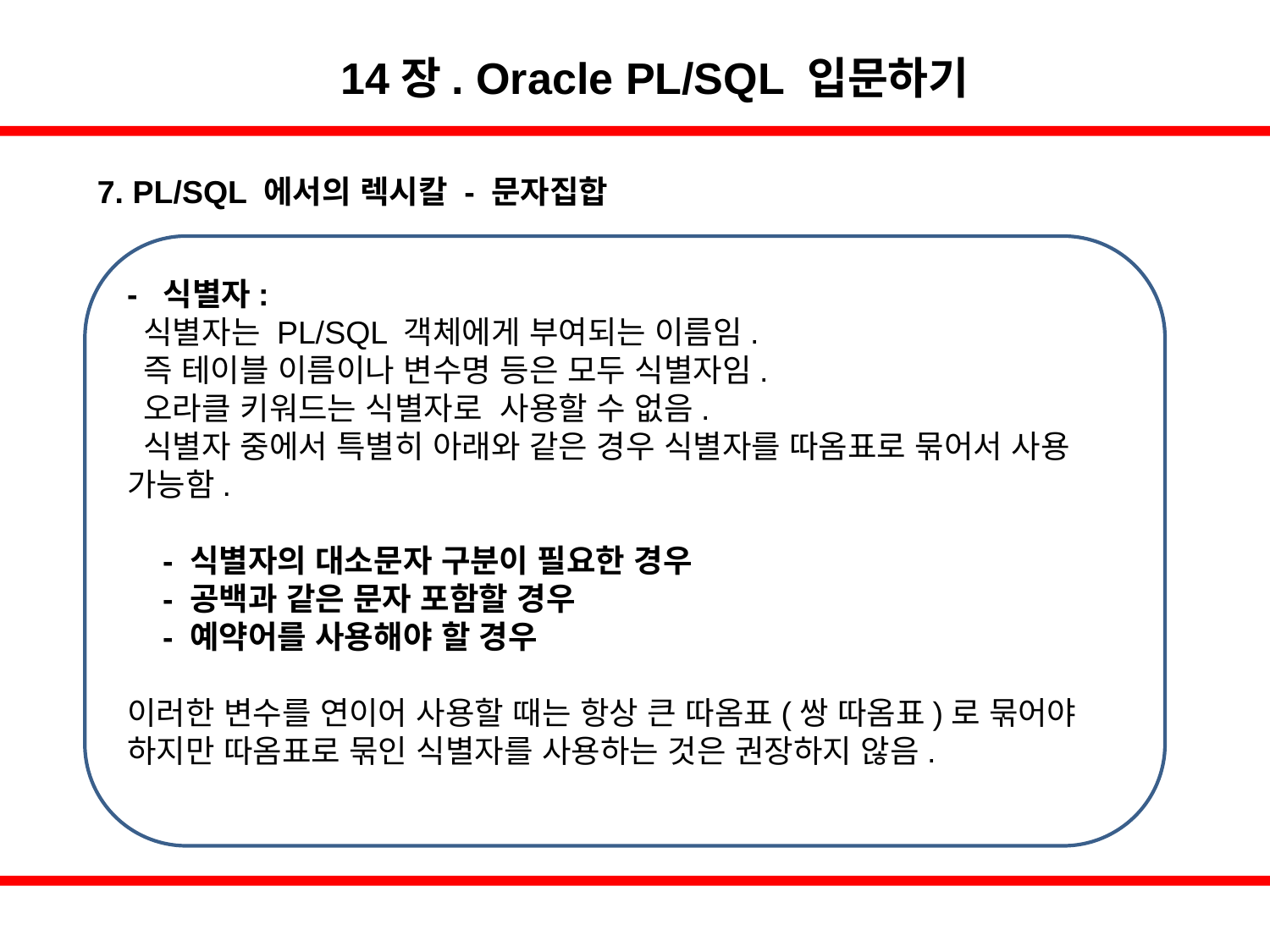

14장. Oracle PL/SQL 입문하기

7. PL/SQL 에서의 렉시칼 - 문자집합
-  식별자:
 식별자는 PL/SQL 객체에게 부여되는 이름임.
 즉 테이블 이름이나 변수명 등은 모두 식별자임.
 오라클 키워드는 식별자로  사용할 수 없음.
 식별자 중에서 특별히 아래와 같은 경우 식별자를 따옴표로 묶어서 사용 가능함.

    - 식별자의 대소문자 구분이 필요한 경우
    - 공백과 같은 문자 포함할 경우
    - 예약어를 사용해야 할 경우

이러한 변수를 연이어 사용할 때는 항상 큰 따옴표(쌍 따옴표)로 묶어야 하지만 따옴표로 묶인 식별자를 사용하는 것은 권장하지 않음.